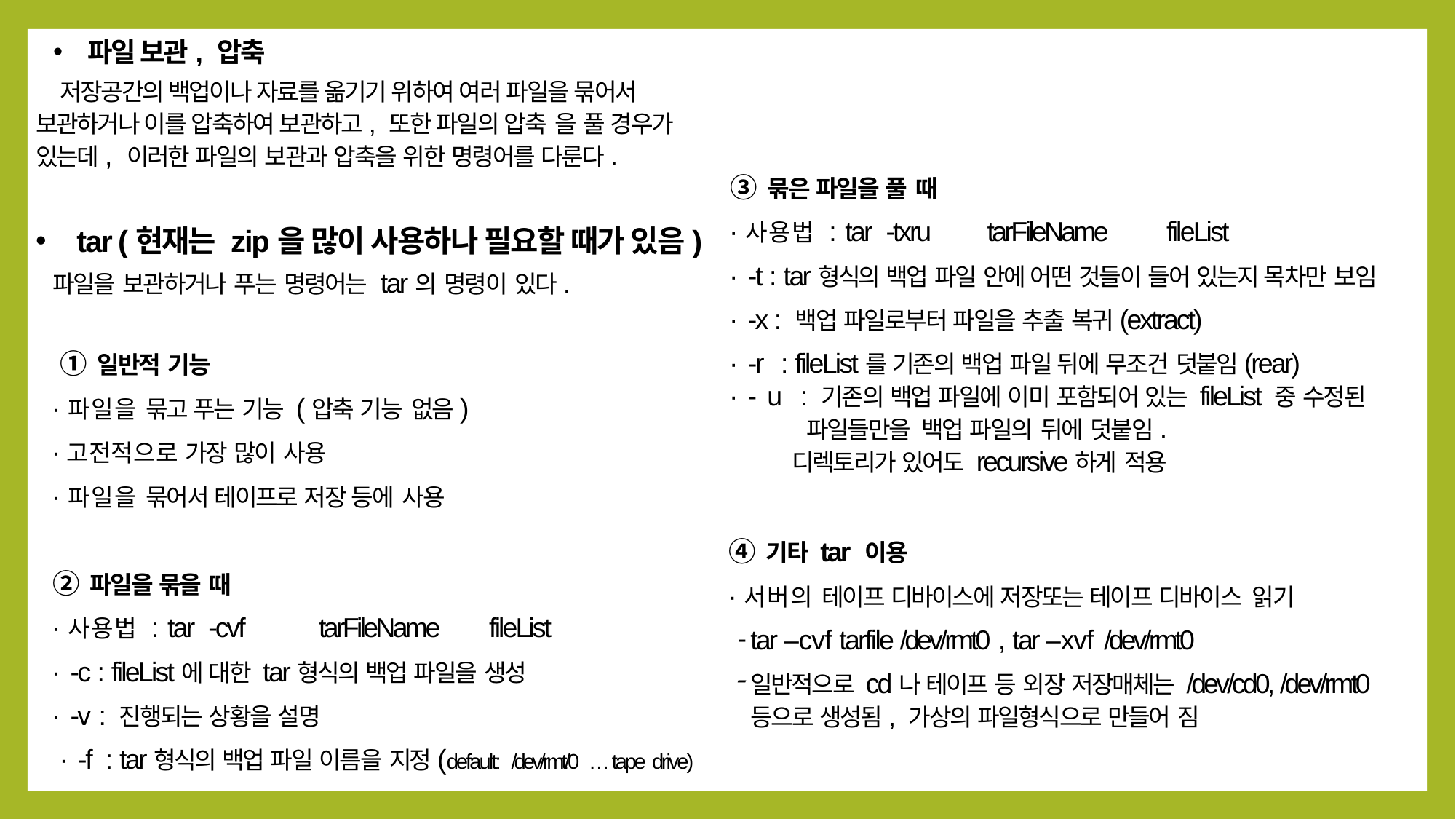

파일 보관, 압축
저장공간의 백업이나 자료를 옮기기 위하여 여러 파일을 묶어서 보관하거나 이를 압축하여 보관하고, 또한 파일의 압축  을 풀 경우가 있는데, 이러한 파일의 보관과 압축을 위한 명령어를 다룬다.

tar (현재는 zip을 많이 사용하나 필요할 때가 있음)
파일을 보관하거나 푸는 명령어는 tar의 명령이 있다.

 ① 일반적 기능
∙파일을 묶고 푸는 기능 (압축 기능 없음)
∙고전적으로 가장 많이 사용
∙파일을 묶어서 테이프로 저장 등에 사용

② 파일을 묶을 때
∙사용법 : tar  -cvf	tarFileName	fileList
∙-c : fileList에 대한 tar형식의 백업 파일을 생성
∙-v : 진행되는 상황을 설명
∙-f  : tar형식의 백업 파일 이름을 지정(default:  /dev/rmt/0   … tape drive)

③ 묶은 파일을 풀 때
∙사용법 : tar  -txru	tarFileName	fileList
∙-t : tar형식의 백업 파일 안에 어떤 것들이 들어 있는지 목차만 보임
∙-x : 백업 파일로부터 파일을 추출 복귀(extract)
∙-r	: fileList를 기존의 백업 파일 뒤에 무조건 덧붙임(rear)
∙-u : 기존의 백업 파일에 이미 포함되어 있는 fileList 중 수정된 파일들만을  백업 파일의 뒤에 덧붙임.
         디렉토리가 있어도 recursive하게 적용

④ 기타 tar 이용
∙서버의 테이프 디바이스에 저장또는 테이프 디바이스 읽기
tar –cvf tarfile /dev/rmt0 , tar –xvf /dev/rmt0
일반적으로 cd나 테이프 등 외장 저장매체는 /dev/cd0, /dev/rmt0 등으로 생성됨, 가상의 파일형식으로 만들어 짐